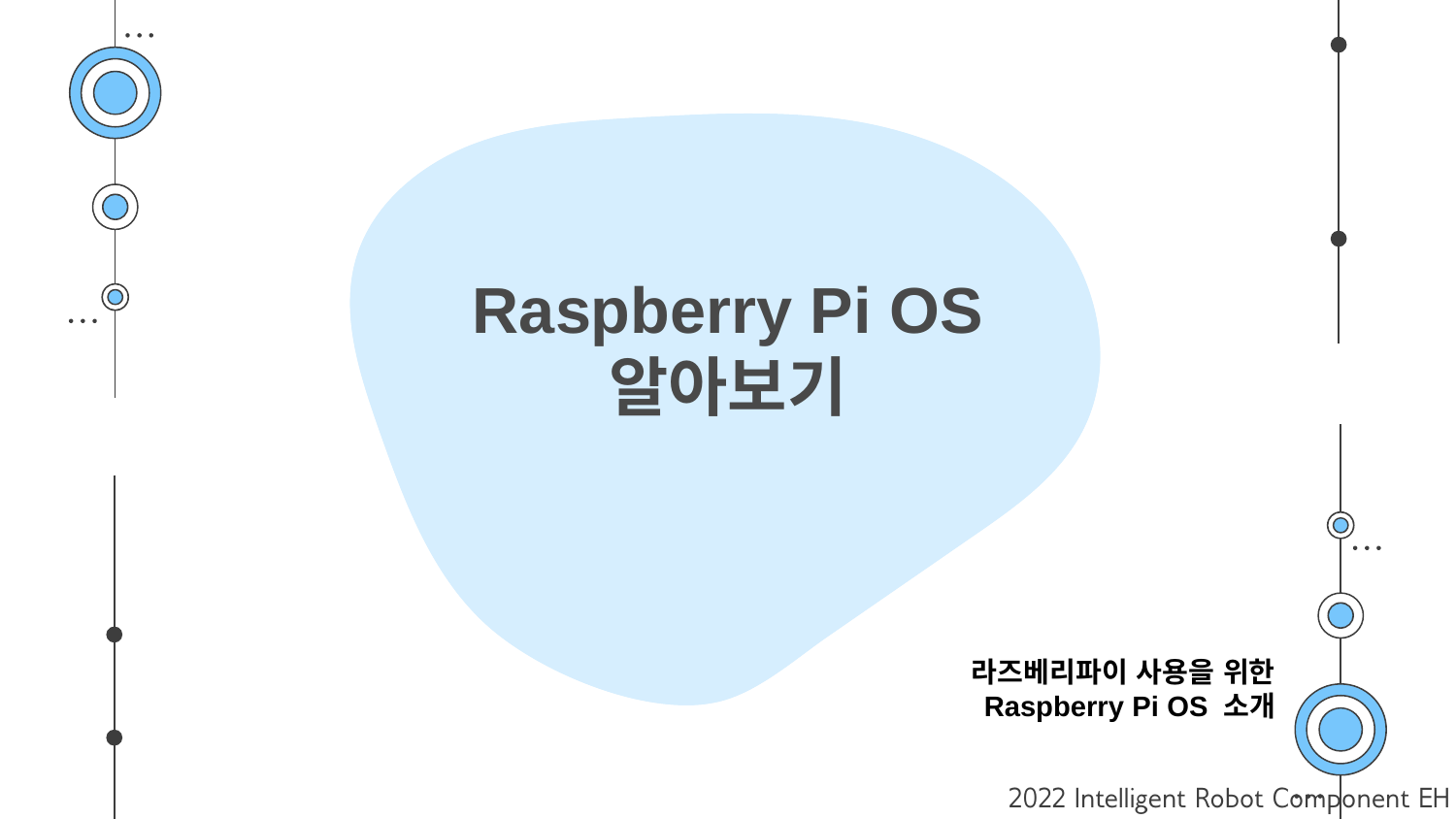

# Raspberry Pi OS 알아보기
라즈베리파이 사용을 위한 Raspberry Pi OS 소개
2022 Intelligent Robot Component EH